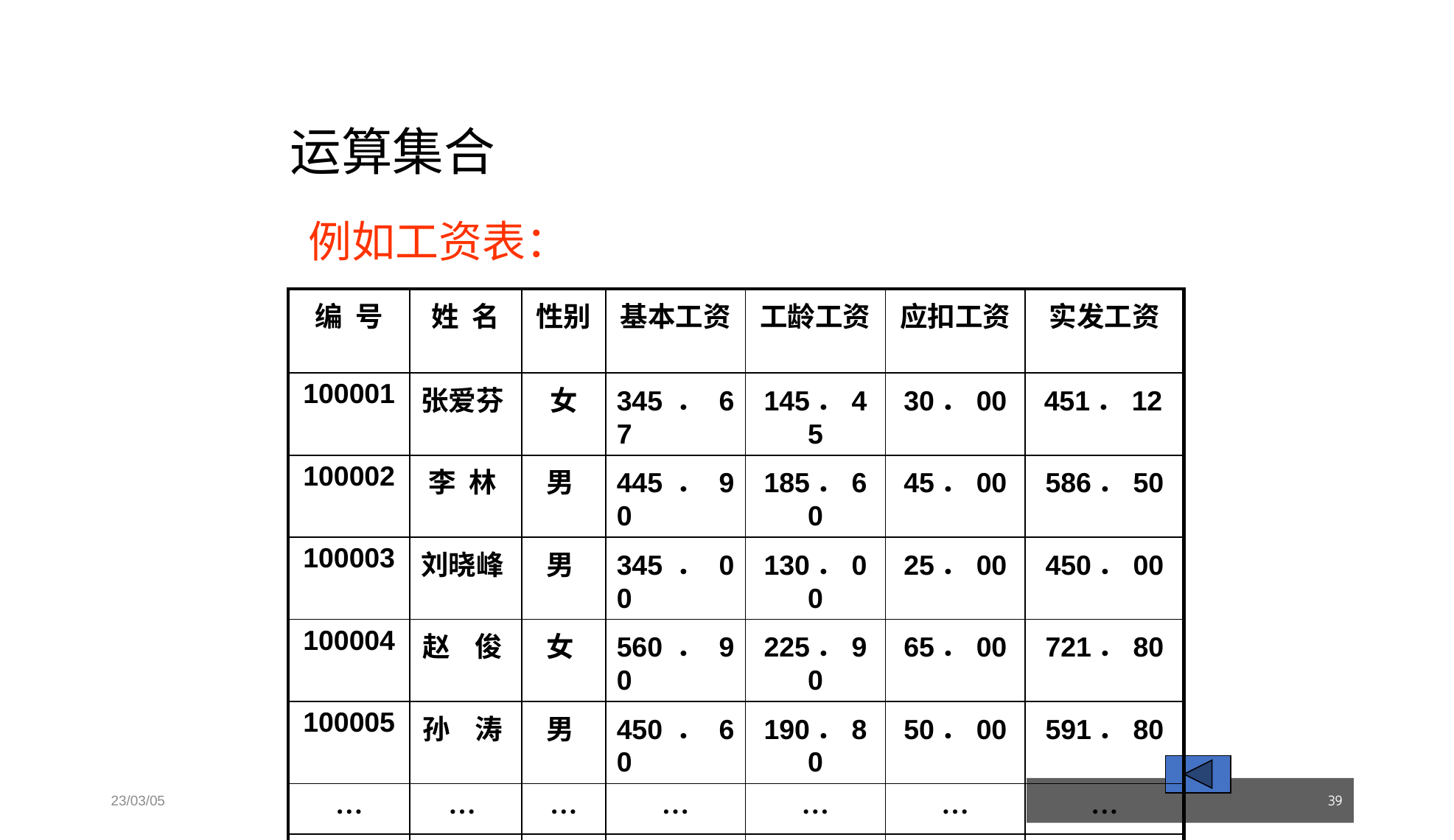

# 运算集合
例如工资表：
| 编 号 | 姓 名 | 性别 | 基本工资 | 工龄工资 | 应扣工资 | 实发工资 |
| --- | --- | --- | --- | --- | --- | --- |
| 100001 | 张爱芬 | 女 | 345．67 | 145．45 | 30．00 | 451．12 |
| 100002 | 李 林 | 男 | 445．90 | 185．60 | 45．00 | 586．50 |
| 100003 | 刘晓峰 | 男 | 345．00 | 130．00 | 25．00 | 450．00 |
| 100004 | 赵 俊 | 女 | 560．90 | 225．90 | 65．00 | 721．80 |
| 100005 | 孙 涛 | 男 | 450．60 | 190．80 | 50．00 | 591．80 |
| … | … | … | … | … | … | … |
| 100121 | 张兴强 | 男 | 1025．98 | 365．53 | 100．00 | 1291.51 |

23/03/05
39